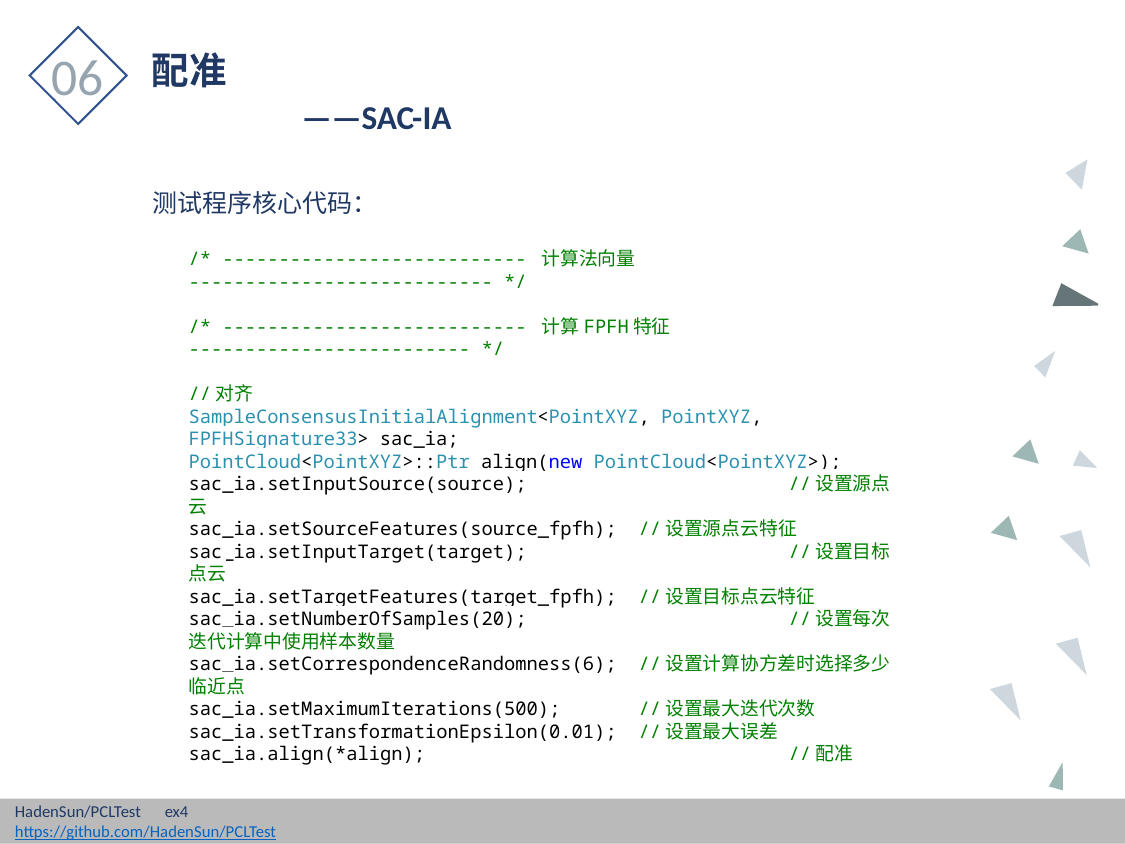

06
配准
	——SAC-IA

测试程序核心代码：

/* --------------------------- 计算法向量 --------------------------- */

/* --------------------------- 计算FPFH特征 ------------------------- */

//对齐
SampleConsensusInitialAlignment<PointXYZ, PointXYZ, FPFHSignature33> sac_ia;
PointCloud<PointXYZ>::Ptr align(new PointCloud<PointXYZ>);
sac_ia.setInputSource(source);		//设置源点云
sac_ia.setSourceFeatures(source_fpfh);	//设置源点云特征
sac_ia.setInputTarget(target);		//设置目标点云
sac_ia.setTargetFeatures(target_fpfh);	//设置目标点云特征
sac_ia.setNumberOfSamples(20);		//设置每次迭代计算中使用样本数量
sac_ia.setCorrespondenceRandomness(6);	//设置计算协方差时选择多少临近点
sac_ia.setMaximumIterations(500);	//设置最大迭代次数
sac_ia.setTransformationEpsilon(0.01);	//设置最大误差
sac_ia.align(*align);			//配准

HadenSun/PCLTest	ex4
https://github.com/HadenSun/PCLTest